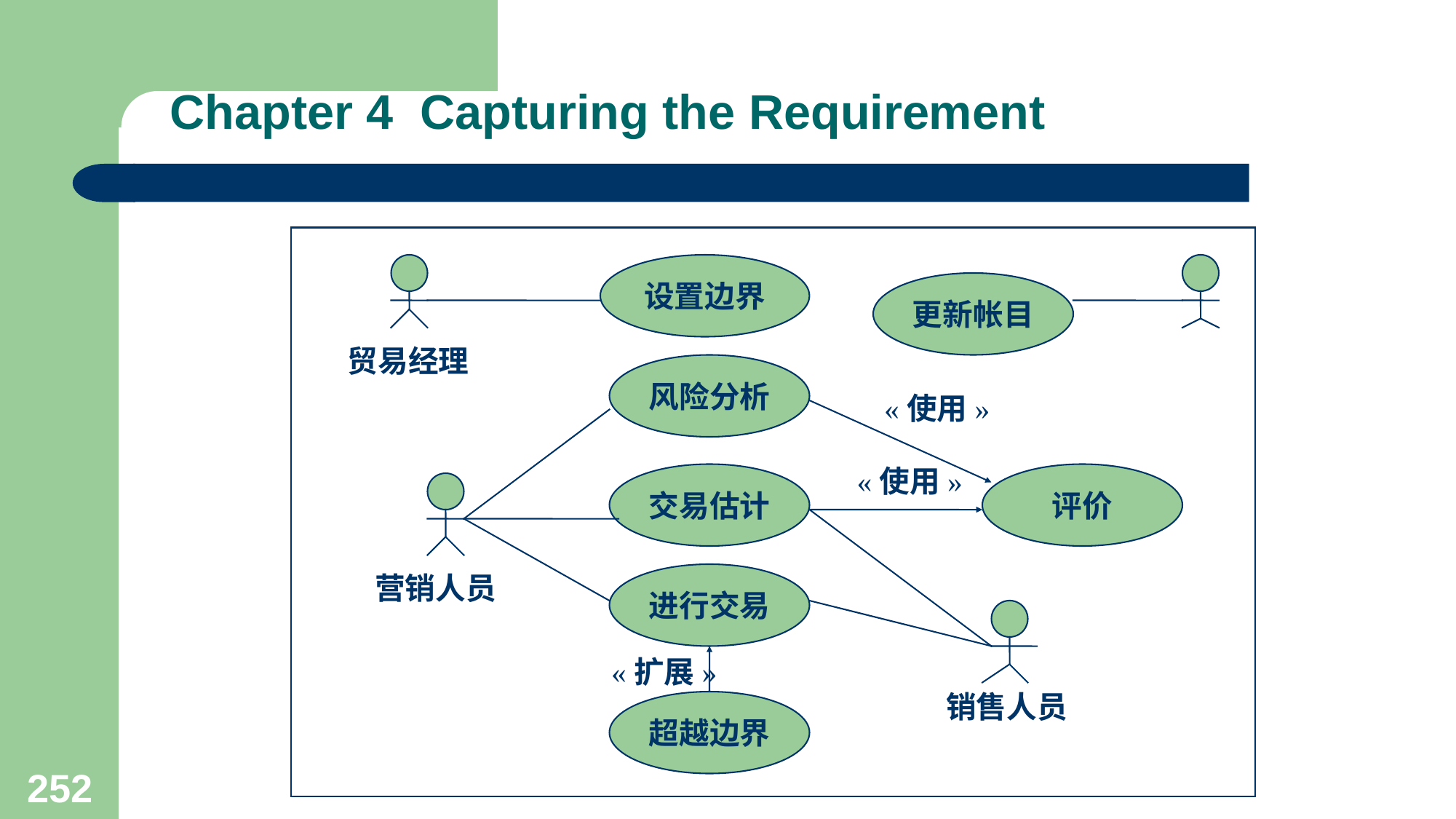

# Chapter 4  Capturing the Requirement

设置边界

更新帐目

贸易经理
风险分析
«使用»

«使用»
交易估计
评价

进行交易
营销人员

«扩展»

销售人员
超越边界
252